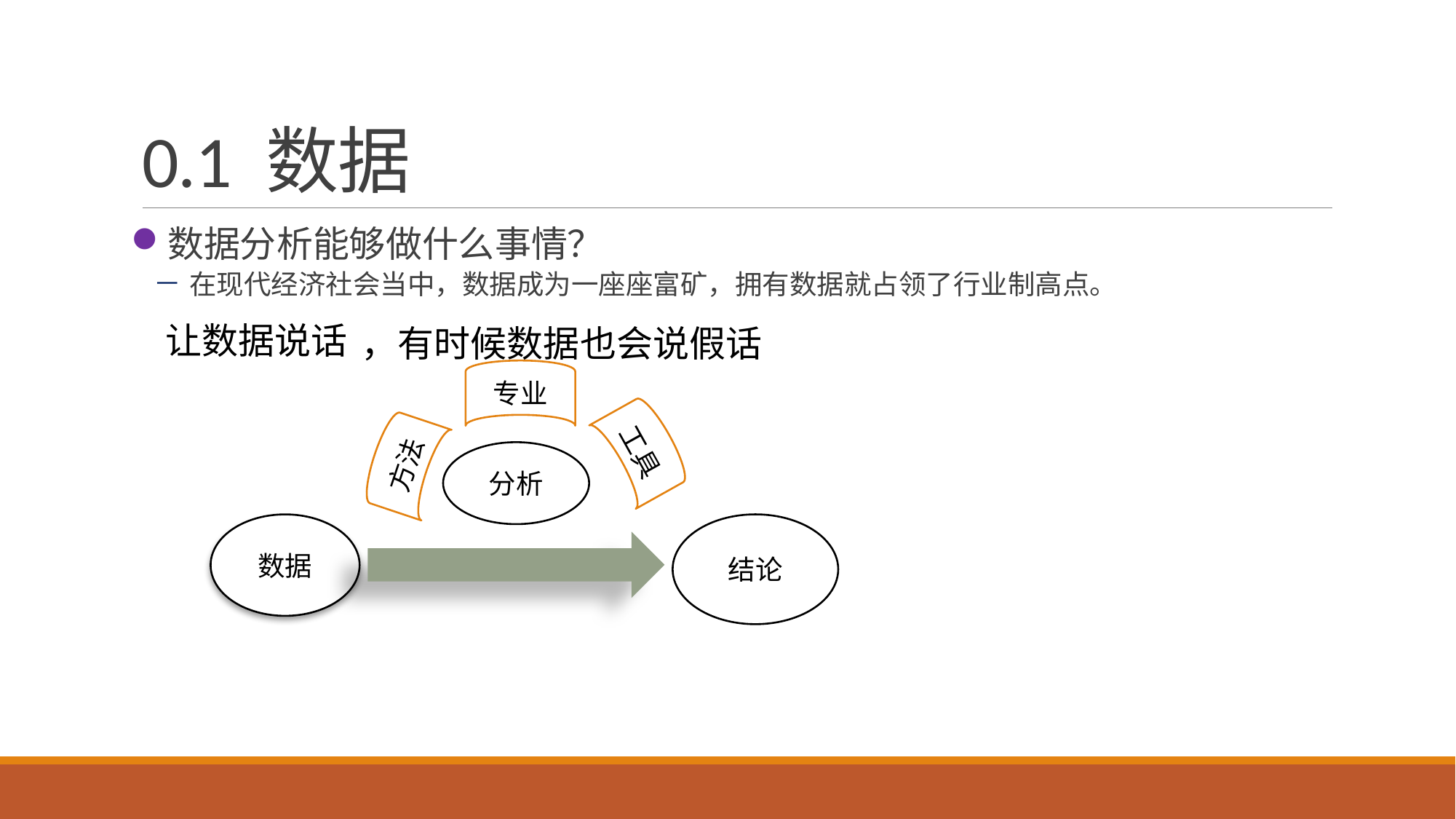

# 0.1 数据
数据分析能够做什么事情？
在现代经济社会当中，数据成为一座座富矿，拥有数据就占领了行业制高点。
让数据说话
，有时候数据也会说假话
专业
工具
方法
分析
数据
结论